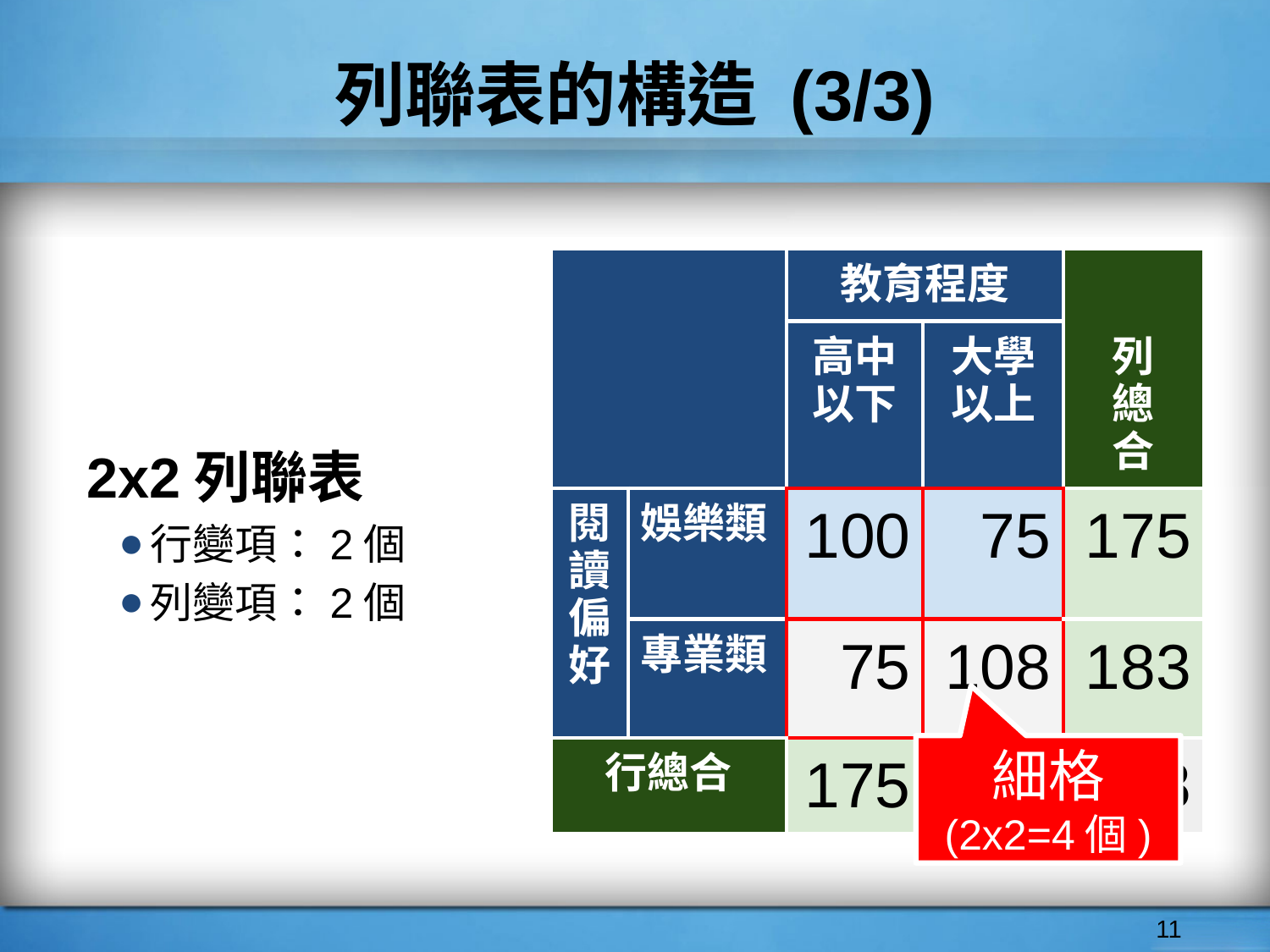

# 列聯表的構造 (3/3)
|  |  | 教育程度 |  | 列 總 合 |
| --- | --- | --- | --- | --- |
|  |  | 高中以下 | 大學以上 |  |
| 閱讀偏好 | 娛樂類 | 100 | 75 | 175 |
|  | 專業類 | 75 | 108 | 183 |
| 行總合 |  | 175 | 183 | 358 |
2x2列聯表
行變項：2個
列變項：2個
細格
(2x2=4個)
11